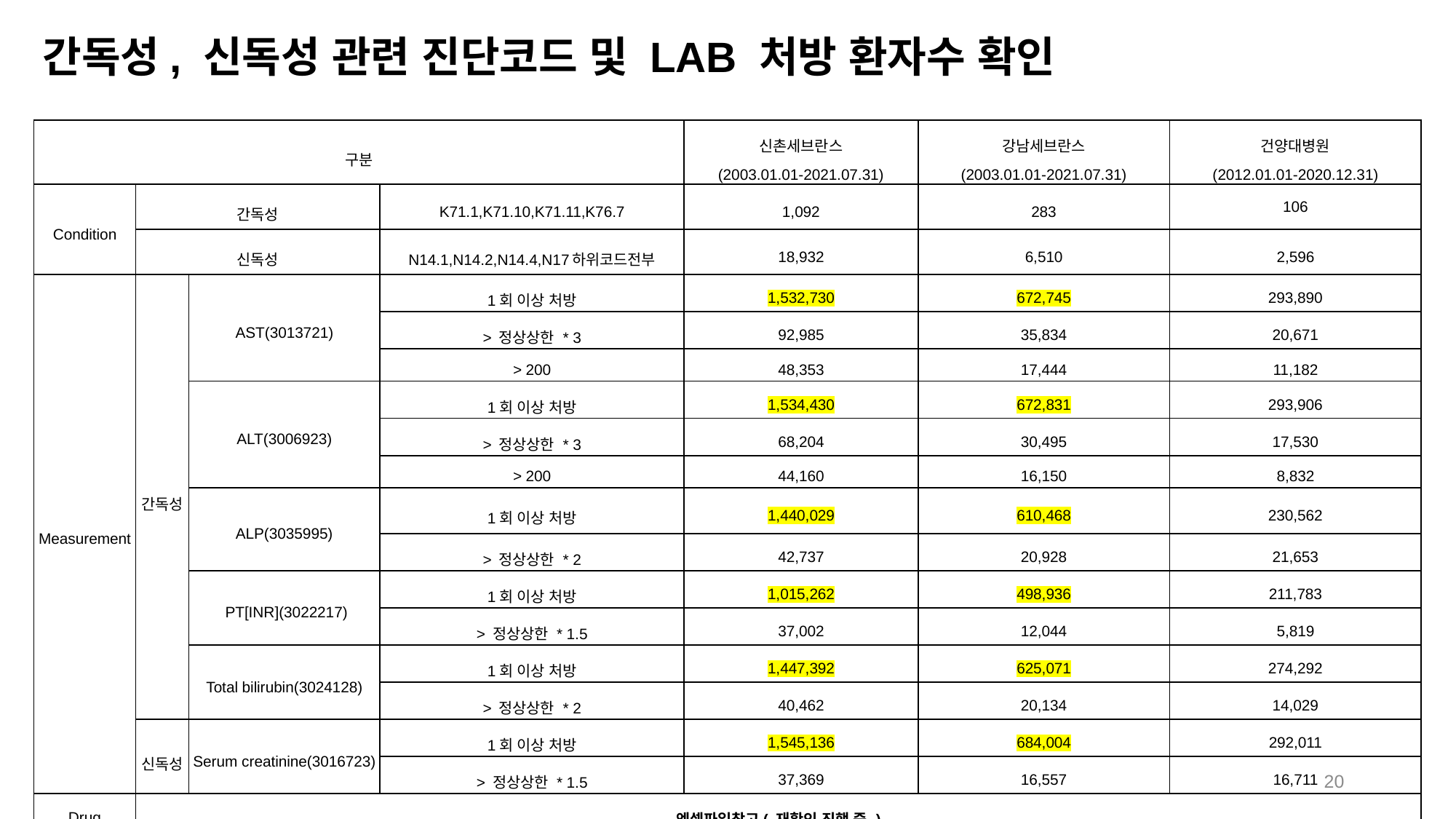

# 간독성, 신독성 관련 진단코드 및 LAB 처방 환자수 확인
| 구분 |  |  |  | 신촌세브란스 (2003.01.01-2021.07.31) | 강남세브란스 (2003.01.01-2021.07.31) | 건양대병원 (2012.01.01-2020.12.31) |
| --- | --- | --- | --- | --- | --- | --- |
| Condition | 간독성 |  | K71.1,K71.10,K71.11,K76.7 | 1,092 | 283 | 106 |
|  | 신독성 |  | N14.1,N14.2,N14.4,N17하위코드전부 | 18,932 | 6,510 | 2,596 |
| Measurement | 간독성 | AST(3013721) | 1회 이상 처방 | 1,532,730 | 672,745 | 293,890 |
|  |  |  | > 정상상한 \* 3 | 92,985 | 35,834 | 20,671 |
|  |  |  | > 200 | 48,353 | 17,444 | 11,182 |
|  |  | ALT(3006923) | 1회 이상 처방 | 1,534,430 | 672,831 | 293,906 |
|  |  |  | > 정상상한 \* 3 | 68,204 | 30,495 | 17,530 |
|  |  |  | > 200 | 44,160 | 16,150 | 8,832 |
|  |  | ALP(3035995) | 1회 이상 처방 | 1,440,029 | 610,468 | 230,562 |
|  |  |  | > 정상상한 \* 2 | 42,737 | 20,928 | 21,653 |
|  |  | PT[INR](3022217) | 1회 이상 처방 | 1,015,262 | 498,936 | 211,783 |
|  |  |  | > 정상상한 \* 1.5 | 37,002 | 12,044 | 5,819 |
|  |  | Total bilirubin(3024128) | 1회 이상 처방 | 1,447,392 | 625,071 | 274,292 |
|  |  |  | > 정상상한 \* 2 | 40,462 | 20,134 | 14,029 |
|  | 신독성 | Serum creatinine(3016723) | 1회 이상 처방 | 1,545,136 | 684,004 | 292,011 |
|  |  |  | > 정상상한 \* 1.5 | 37,369 | 16,557 | 16,711 |
| Drug | 엑셀파일참고( 재확인 진행 중 ) |  |  |  |  |  |
20